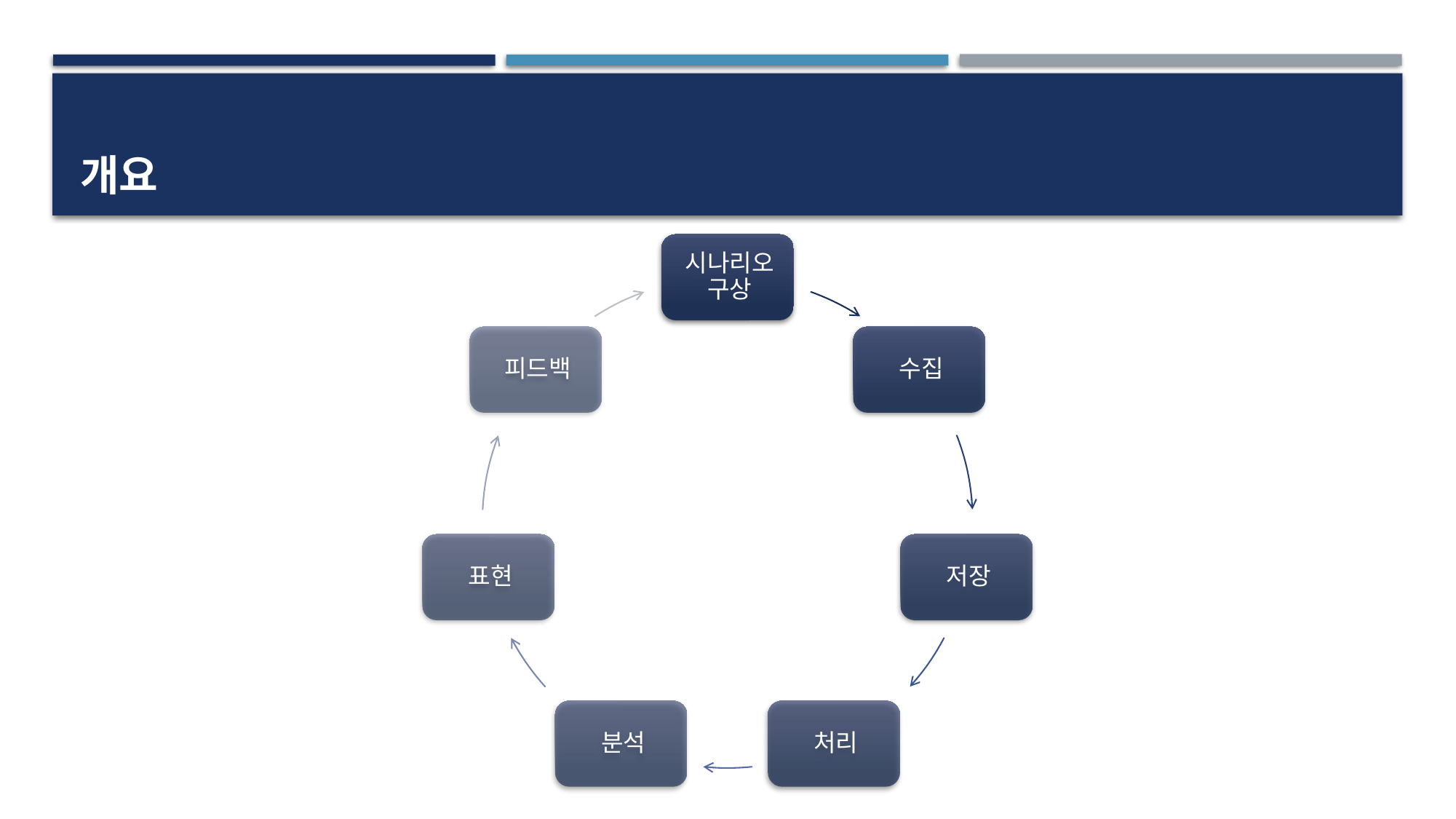

# 개요
시나리오 구상
수집
저장
처리
분석
표현
피드백